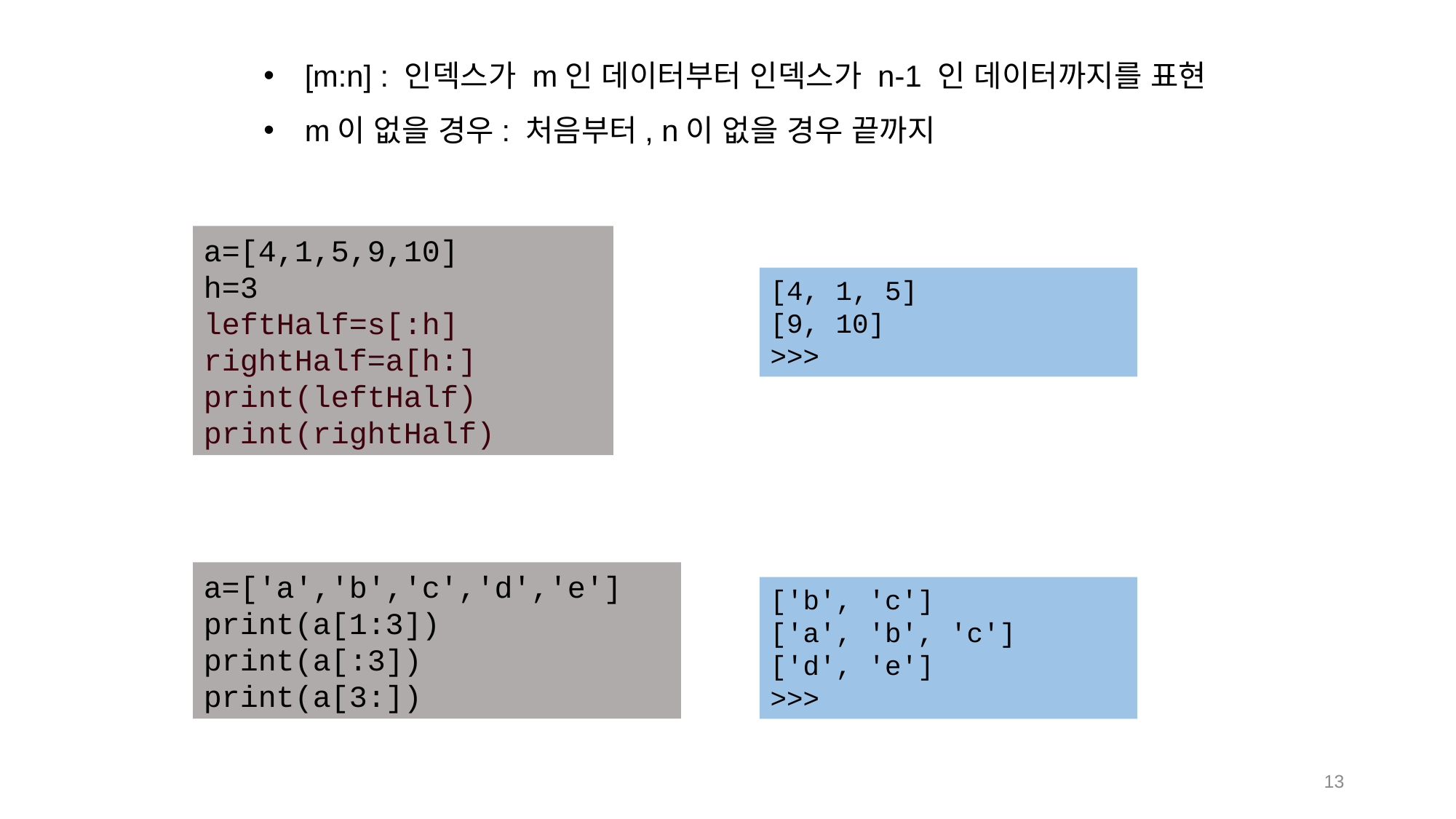

[m:n] : 인덱스가 m인 데이터부터 인덱스가 n-1 인 데이터까지를 표현
m이 없을 경우: 처음부터, n이 없을 경우 끝까지
a=[4,1,5,9,10]
h=3
leftHalf=s[:h]
rightHalf=a[h:]
print(leftHalf)
print(rightHalf)
[4, 1, 5]
[9, 10]
>>>
a=['a','b','c','d','e']
print(a[1:3])
print(a[:3])
print(a[3:])
['b', 'c']
['a', 'b', 'c']
['d', 'e']
>>>
13